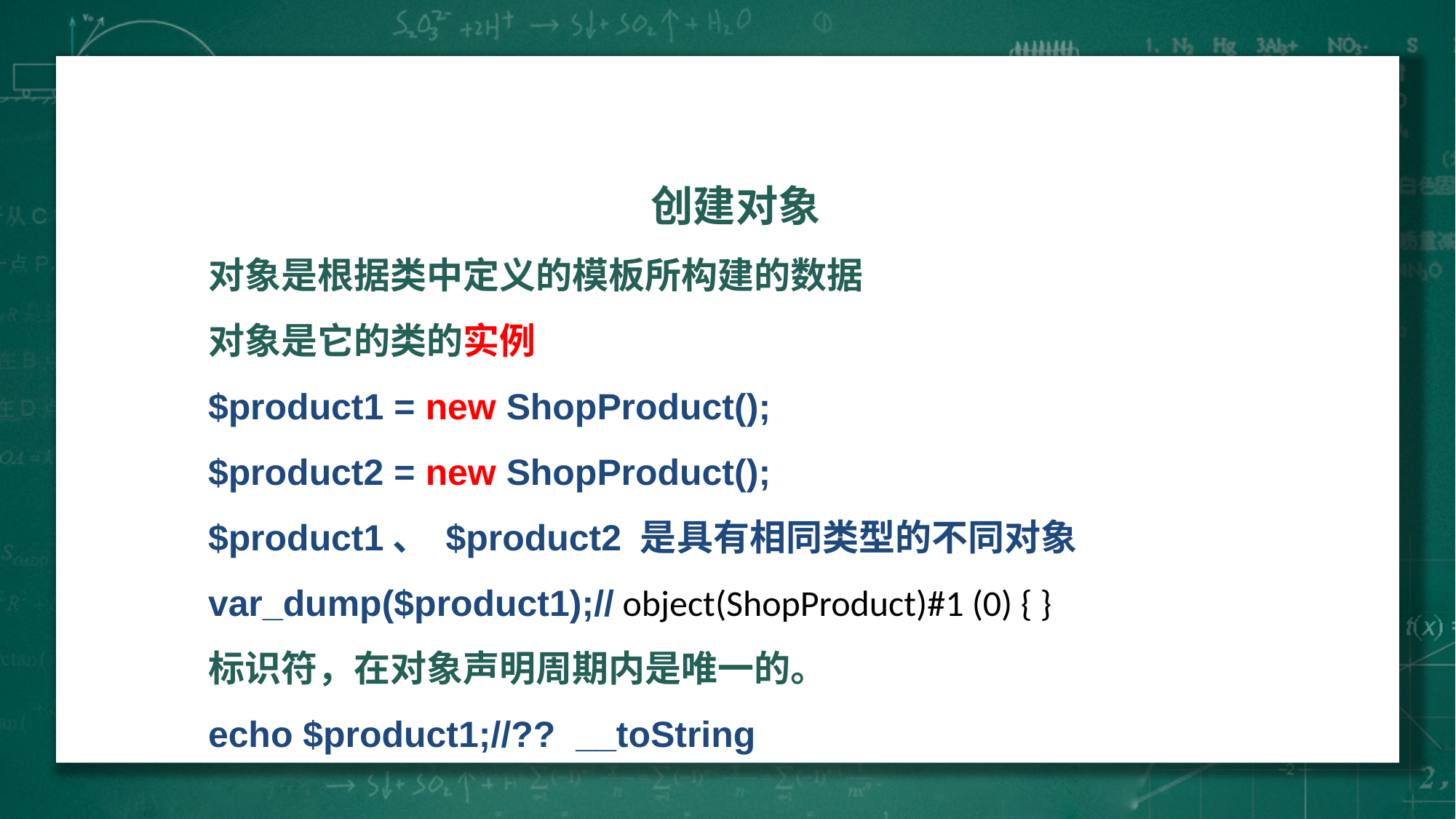

创建对象
对象是根据类中定义的模板所构建的数据
对象是它的类的实例
$product1 = new ShopProduct();
$product2 = new ShopProduct();
$product1、 $product2 是具有相同类型的不同对象
var_dump($product1);// object(ShopProduct)#1 (0) { }
标识符，在对象声明周期内是唯一的。
echo $product1;//??  __toString